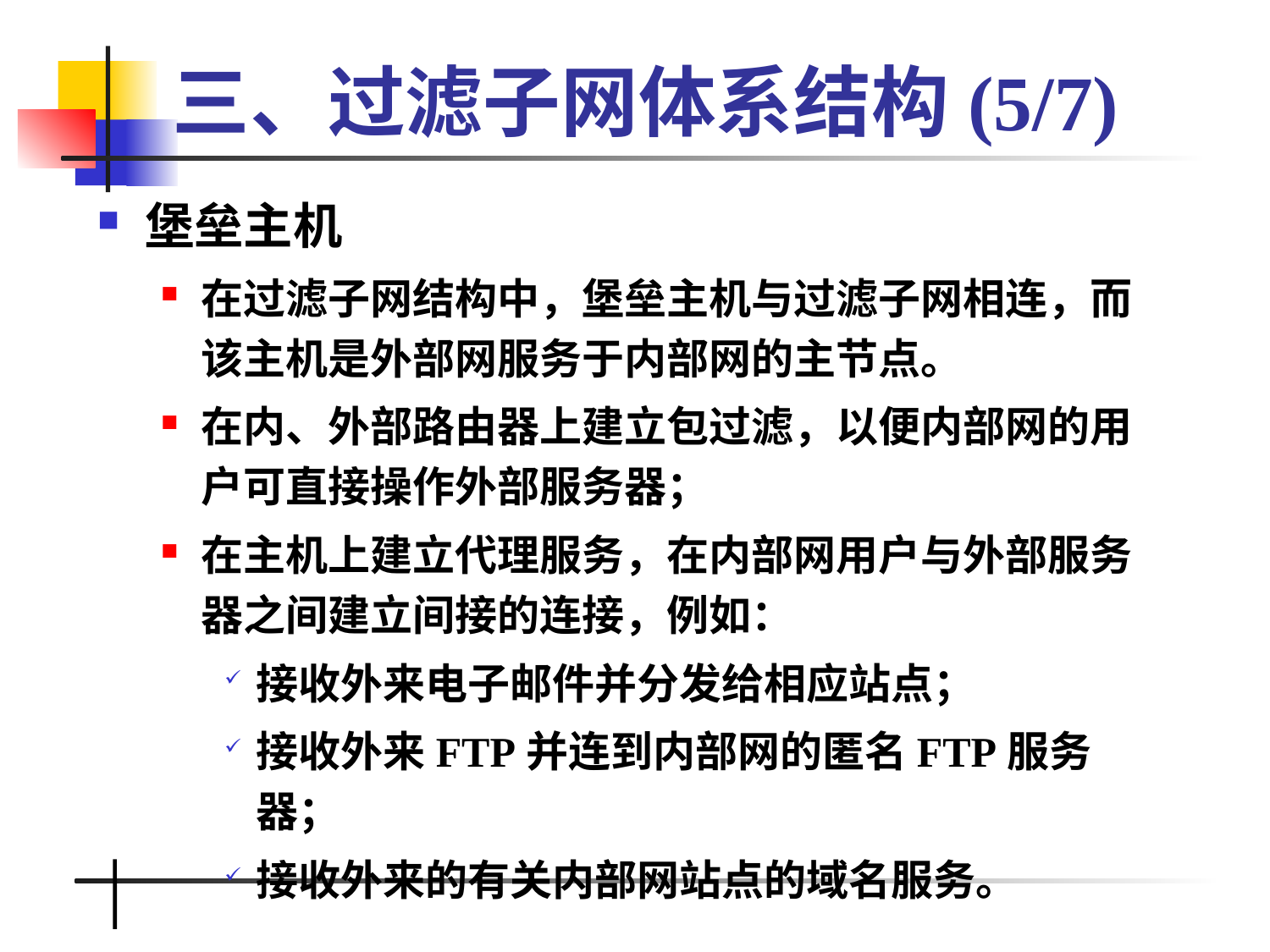

# 三、过滤子网体系结构(5/7)
堡垒主机
在过滤子网结构中，堡垒主机与过滤子网相连，而该主机是外部网服务于内部网的主节点。
在内、外部路由器上建立包过滤，以便内部网的用户可直接操作外部服务器；
在主机上建立代理服务，在内部网用户与外部服务器之间建立间接的连接，例如：
接收外来电子邮件并分发给相应站点；
接收外来FTP并连到内部网的匿名FTP服务器；
接收外来的有关内部网站点的域名服务。